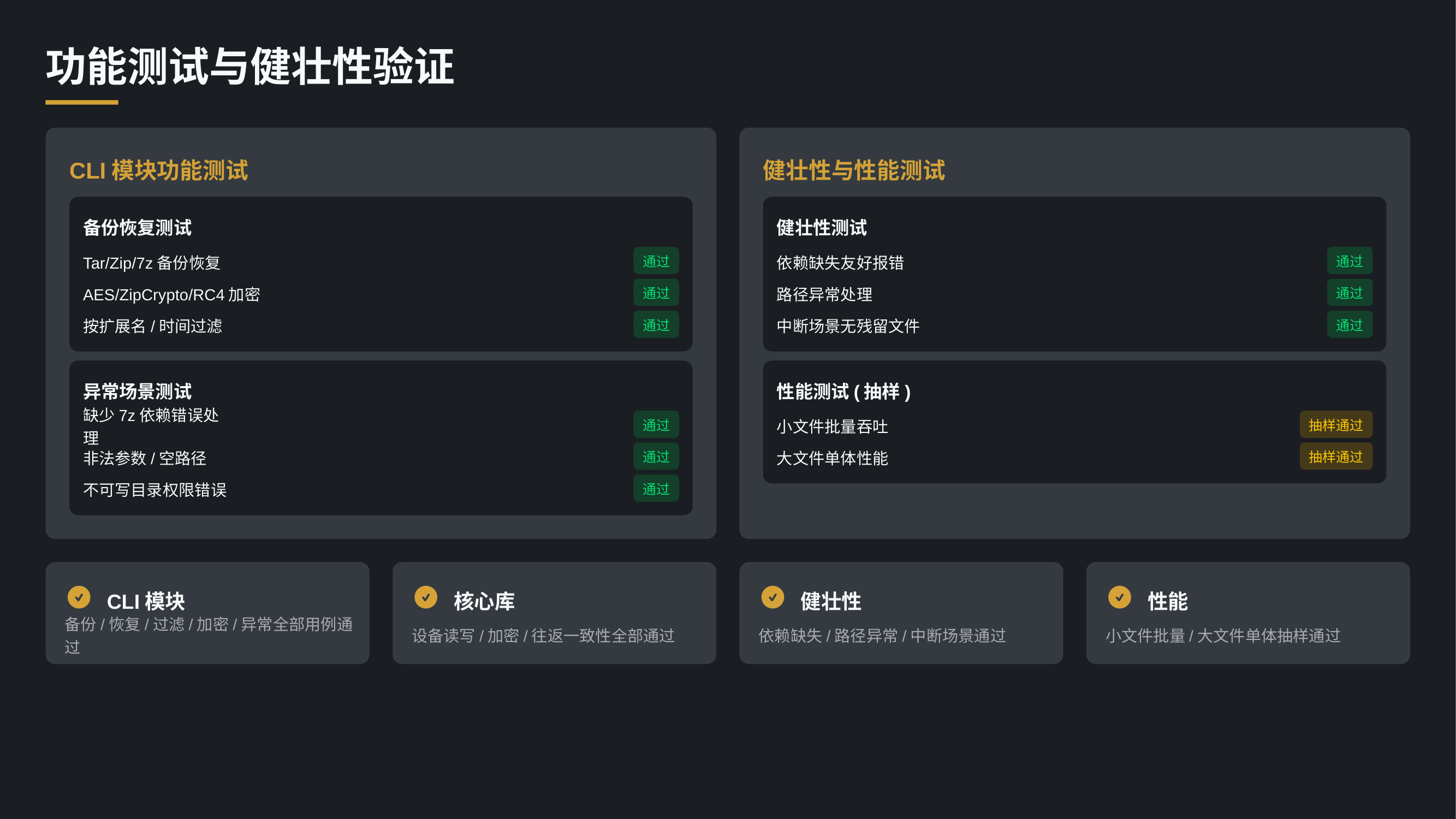

功能测试与健壮性验证

CLI模块功能测试
健壮性与性能测试

备份恢复测试
健壮性测试

通过

通过
Tar/Zip/7z备份恢复
依赖缺失友好报错

通过

通过
AES/ZipCrypto/RC4加密
路径异常处理

通过

通过
按扩展名/时间过滤
中断场景无残留文件

异常场景测试
性能测试(抽样)

通过

抽样通过
缺少7z依赖错误处理
小文件批量吞吐

通过

抽样通过
非法参数/空路径
大文件单体性能

通过
不可写目录权限错误

CLI模块
核心库
健壮性
性能

备份/恢复/过滤/加密/异常全部用例通过
设备读写/加密/往返一致性全部通过
依赖缺失/路径异常/中断场景通过
小文件批量/大文件单体抽样通过